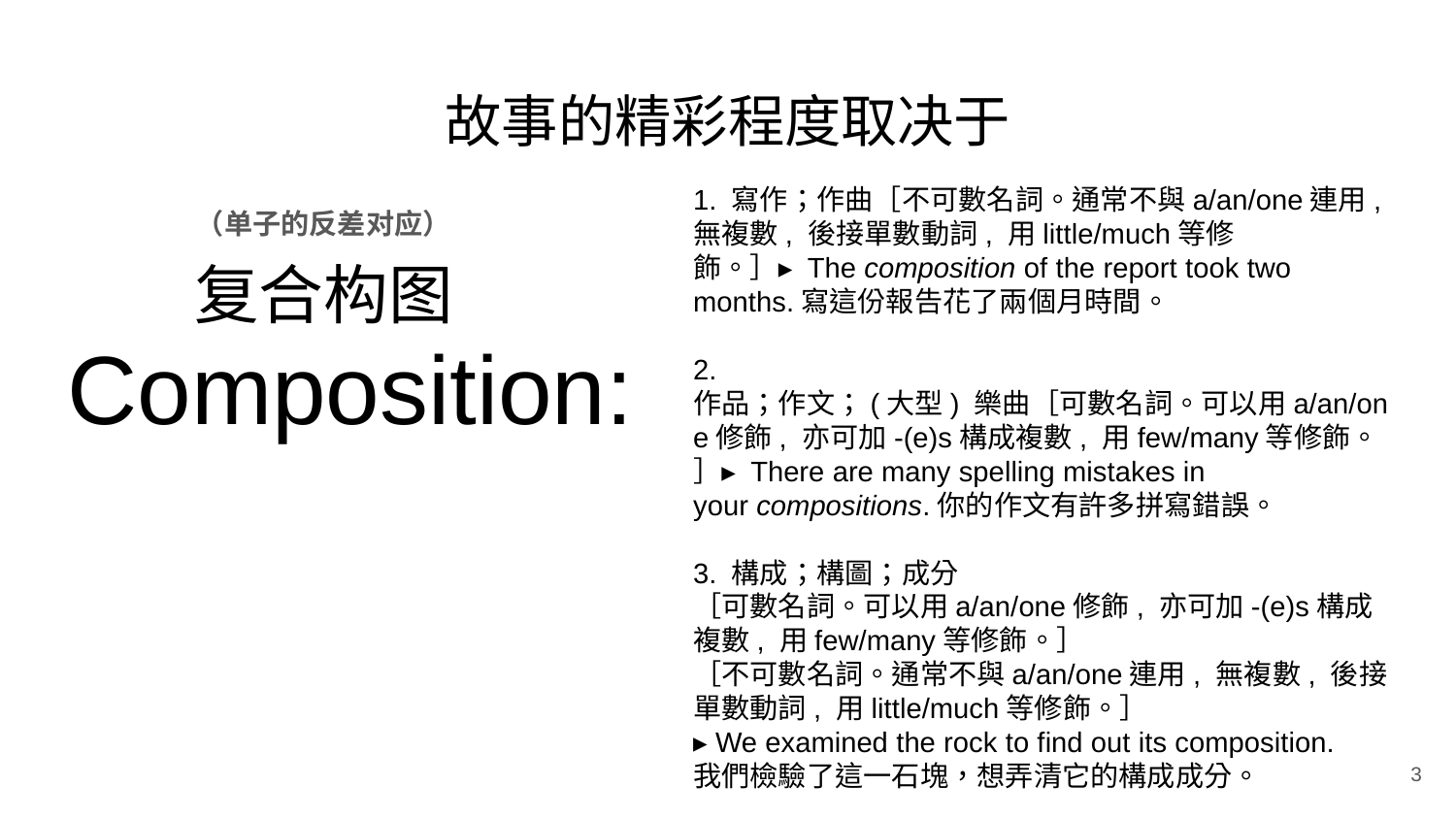

# 故事的精彩程度取决于
1. 寫作；作曲［不可數名詞。通常不與a/an/one連用, 無複數, 後接單數動詞, 用little/much等修飾。］▸ The composition of the report took two months.寫這份報告花了兩個月時間。

2. 作品；作文；(大型) 樂曲［可數名詞。可以用a/an/one修飾, 亦可加-(e)s構成複數, 用few/many等修飾。］▸ There are many spelling mistakes in your compositions.你的作文有許多拼寫錯誤。

3. 構成；構圖；成分
［可數名詞。可以用a/an/one修飾, 亦可加-(e)s構成複數, 用few/many等修飾。］
［不可數名詞。通常不與a/an/one連用, 無複數, 後接單數動詞, 用little/much等修飾。］
▸ We examined the rock to find out its composition.
我們檢驗了這一石塊，想弄清它的構成成分。

（单子的反差对应）
复合构图
Composition:
3